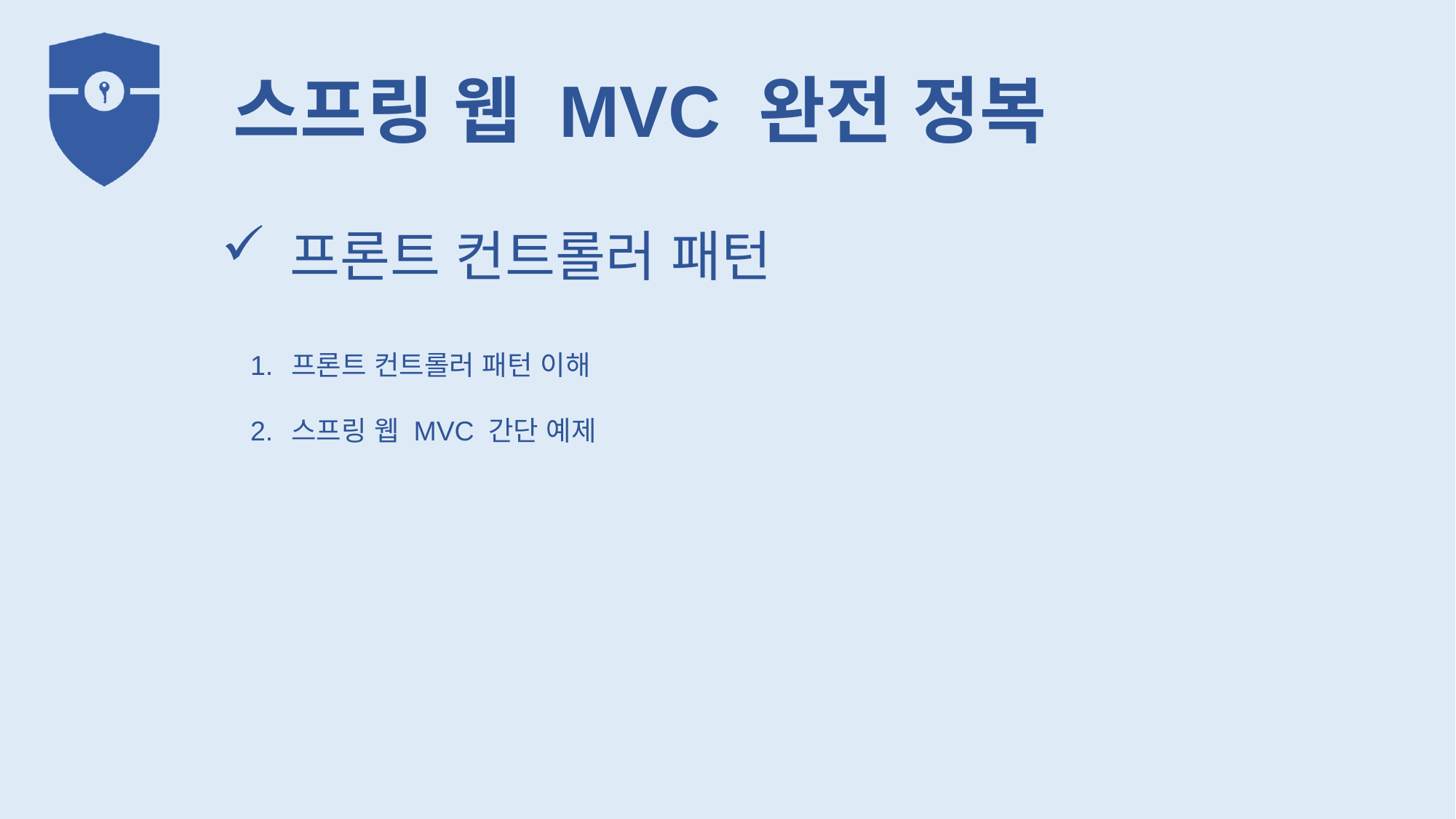

프론트 컨트롤러 패턴
프론트 컨트롤러 패턴 이해
스프링 웹 MVC 간단 예제